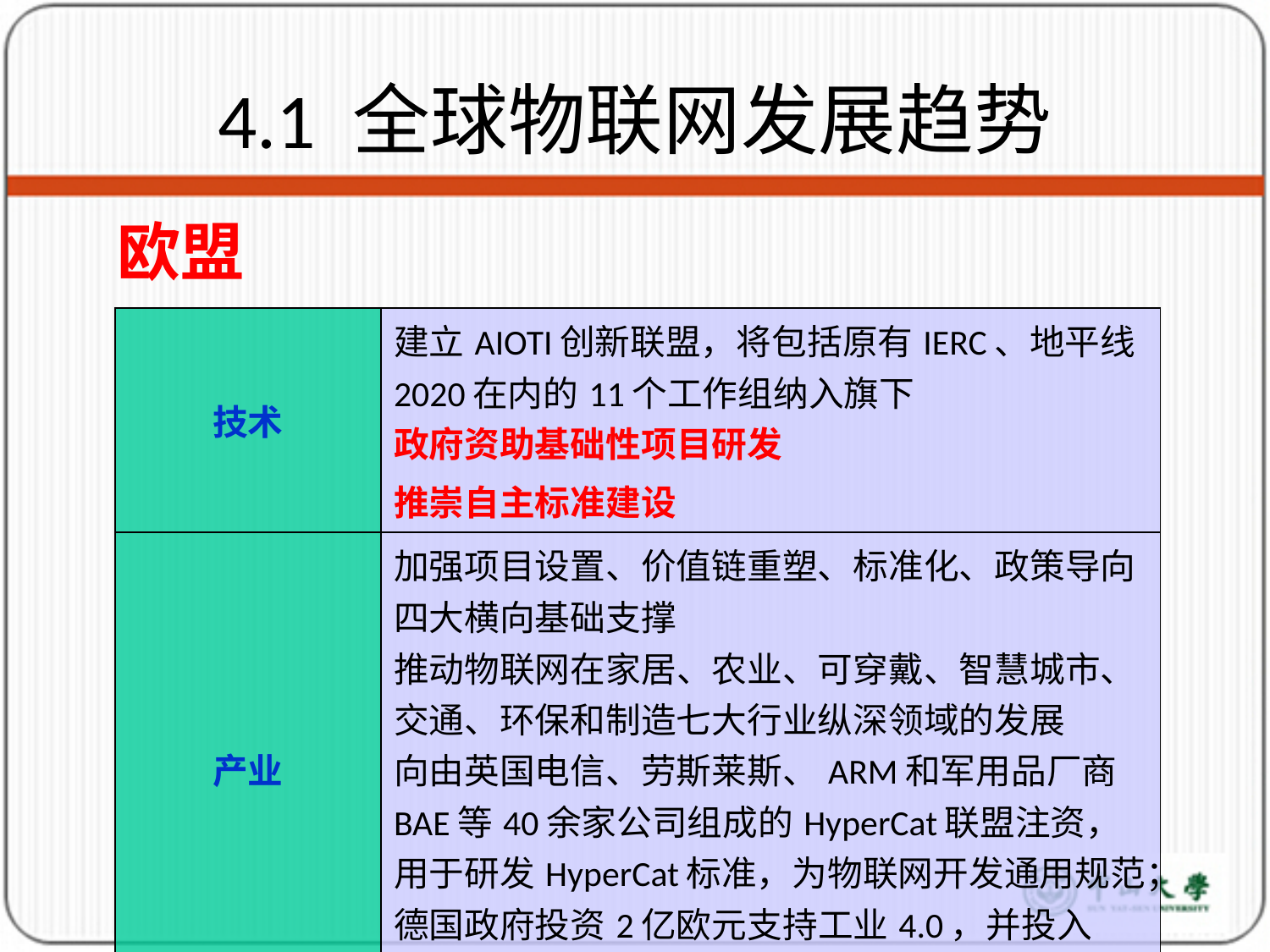

# 4.1 全球物联网发展趋势
欧盟
| 技术 | 建立AIOTI创新联盟，将包括原有IERC、地平线2020在内的11个工作组纳入旗下 政府资助基础性项目研发 推崇自主标准建设 |
| --- | --- |
| 产业 | 加强项目设置、价值链重塑、标准化、政策导向四大横向基础支撑 推动物联网在家居、农业、可穿戴、智慧城市、交通、环保和制造七大行业纵深领域的发展 向由英国电信、劳斯莱斯、ARM和军用品厂商BAE等40余家公司组成的HyperCat联盟注资，用于研发HyperCat标准，为物联网开发通用规范；德国政府投资2亿欧元支持工业4.0，并投入800万欧元加强物联网信息安全领域的研发 |